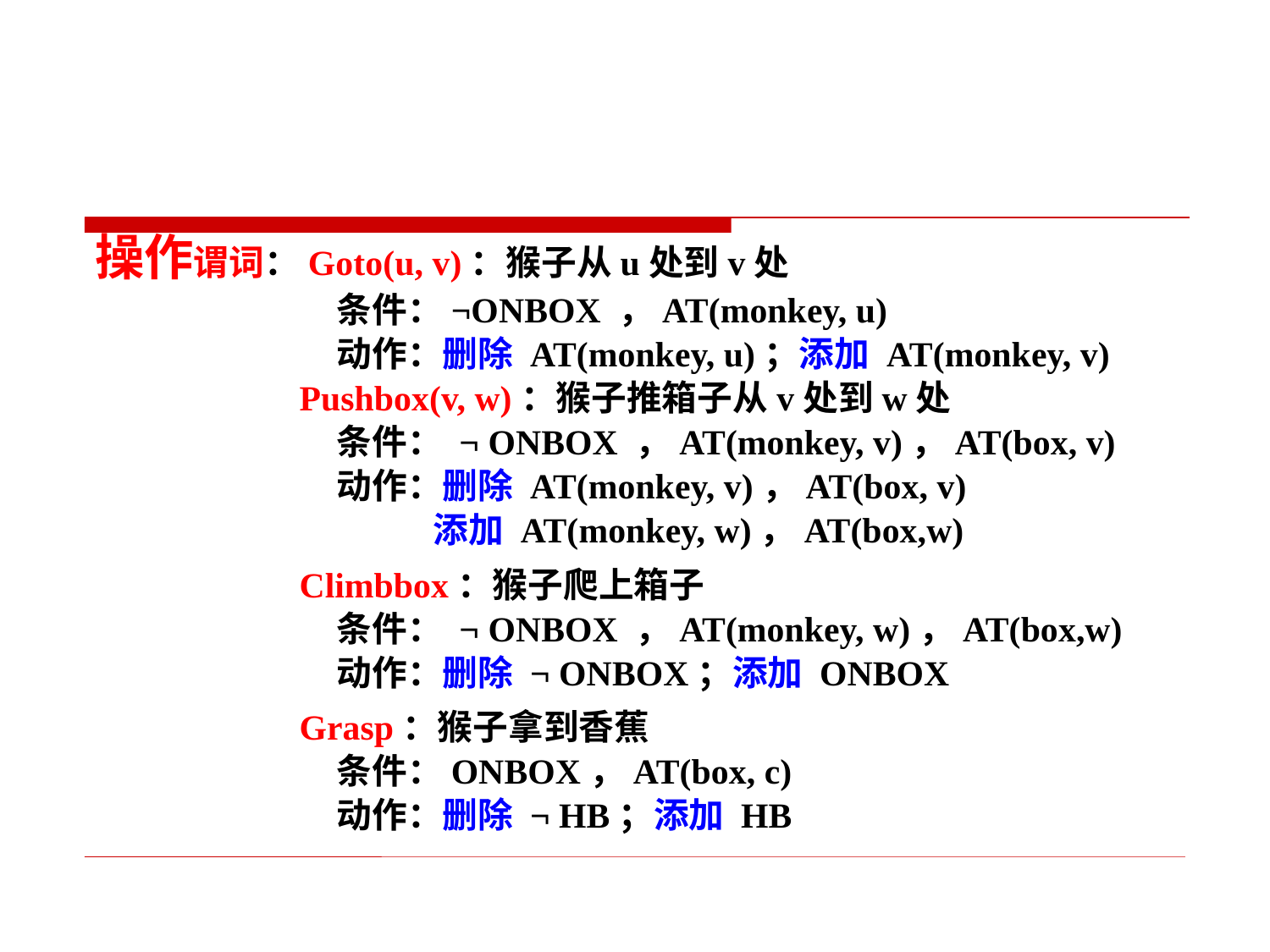

操作谓词：Goto(u, v)：猴子从u处到v处
                             条件：¬ONBOX ，AT(monkey, u)
                             动作：删除 AT(monkey, u)；添加 AT(monkey, v)
                       Pushbox(v, w)：猴子推箱子从v处到w处
                             条件： ¬ ONBOX ，AT(monkey, v)，AT(box, v)
                             动作：删除 AT(monkey, v)，AT(box, v)
                                         添加 AT(monkey, w)，AT(box,w)
                       Climbbox：猴子爬上箱子
                             条件： ¬ ONBOX ，AT(monkey, w)，AT(box,w)
                             动作：删除 ¬ ONBOX；添加 ONBOX
                       Grasp：猴子拿到香蕉
                             条件：ONBOX，AT(box, c)
                             动作：删除 ¬ HB；添加 HB